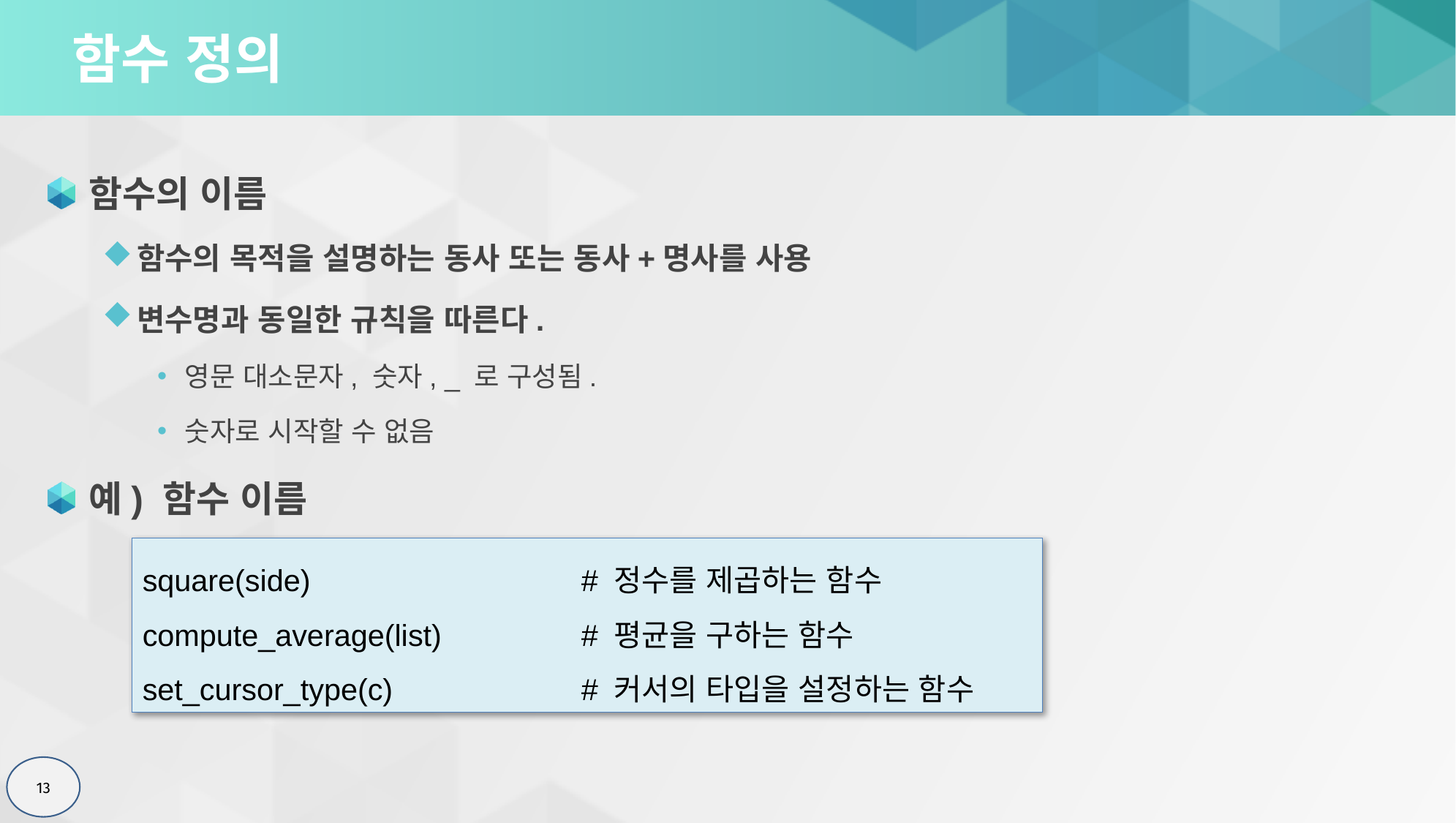

# 함수 정의
함수의 이름
함수의 목적을 설명하는 동사 또는 동사+명사를 사용
변수명과 동일한 규칙을 따른다.
영문 대소문자, 숫자, _ 로 구성됨.
숫자로 시작할 수 없음
예) 함수 이름

square(side)		 	# 정수를 제곱하는 함수
compute_average(list)		# 평균을 구하는 함수
set_cursor_type(c)	 	# 커서의 타입을 설정하는 함수